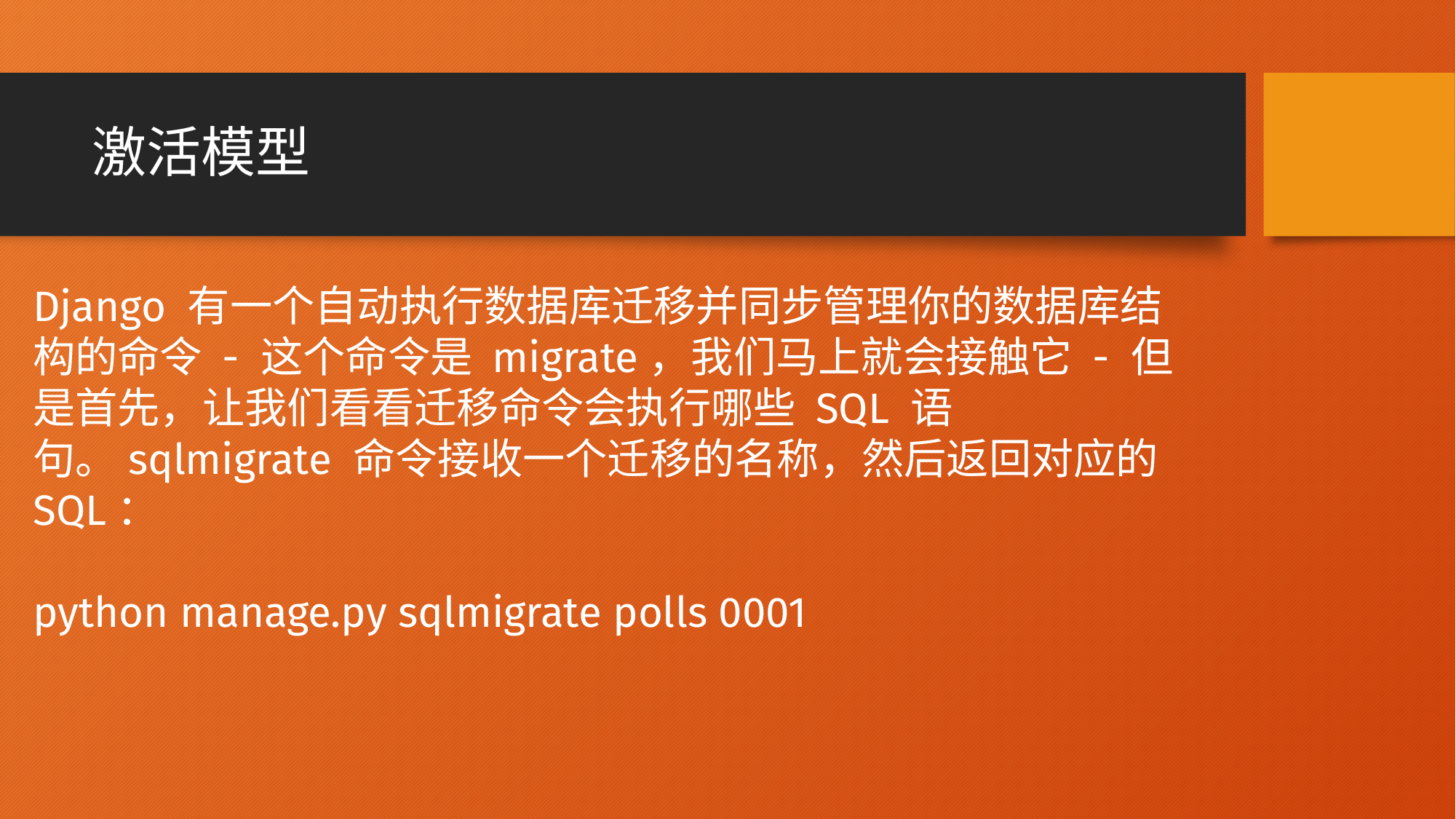

# 激活模型
Django 有一个自动执行数据库迁移并同步管理你的数据库结构的命令 - 这个命令是 migrate，我们马上就会接触它 - 但是首先，让我们看看迁移命令会执行哪些 SQL 语句。sqlmigrate 命令接收一个迁移的名称，然后返回对应的 SQL：

python manage.py sqlmigrate polls 0001